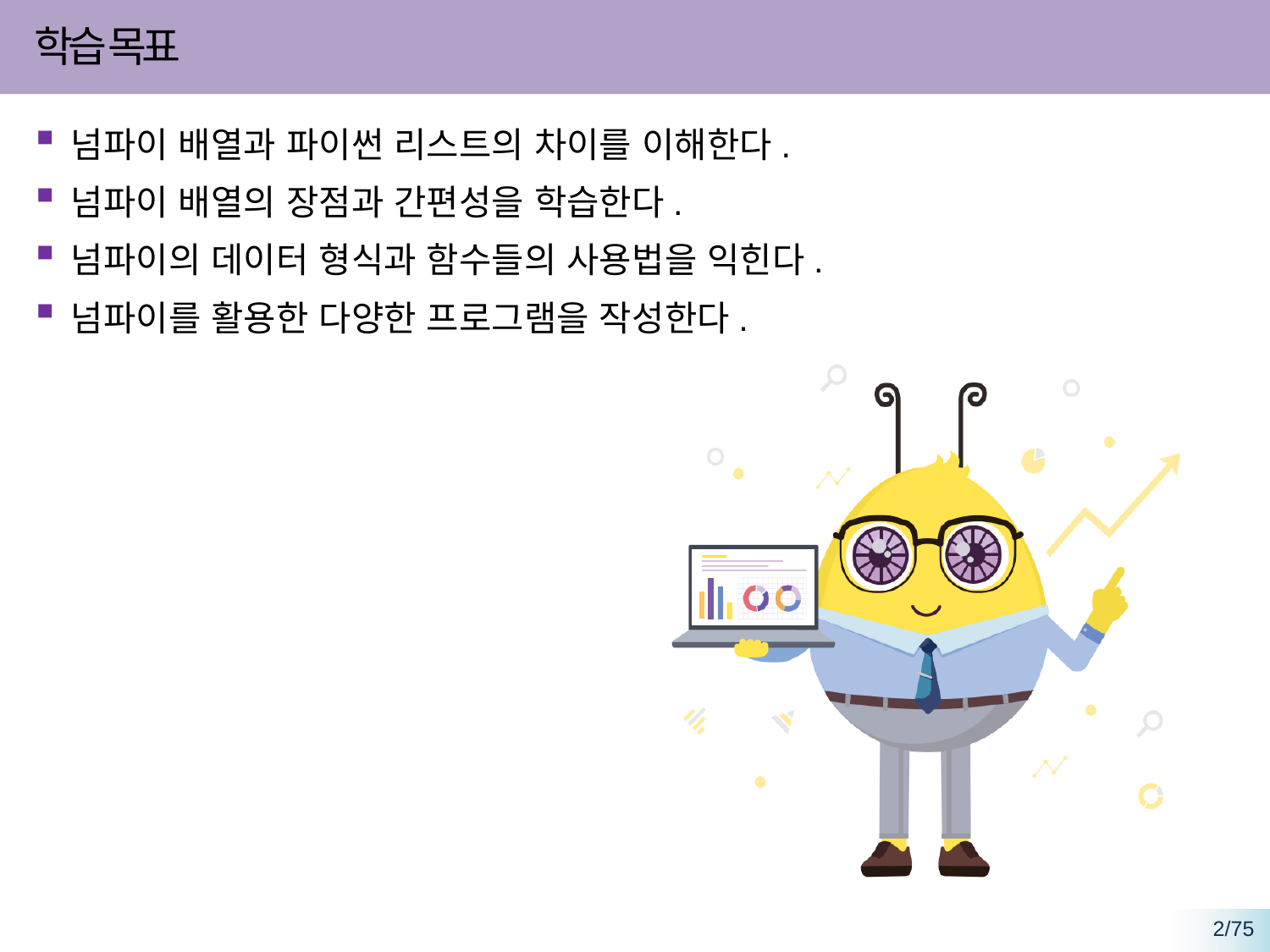

넘파이 배열과 파이썬 리스트의 차이를 이해한다.
넘파이 배열의 장점과 간편성을 학습한다.
넘파이의 데이터 형식과 함수들의 사용법을 익힌다.
넘파이를 활용한 다양한 프로그램을 작성한다.